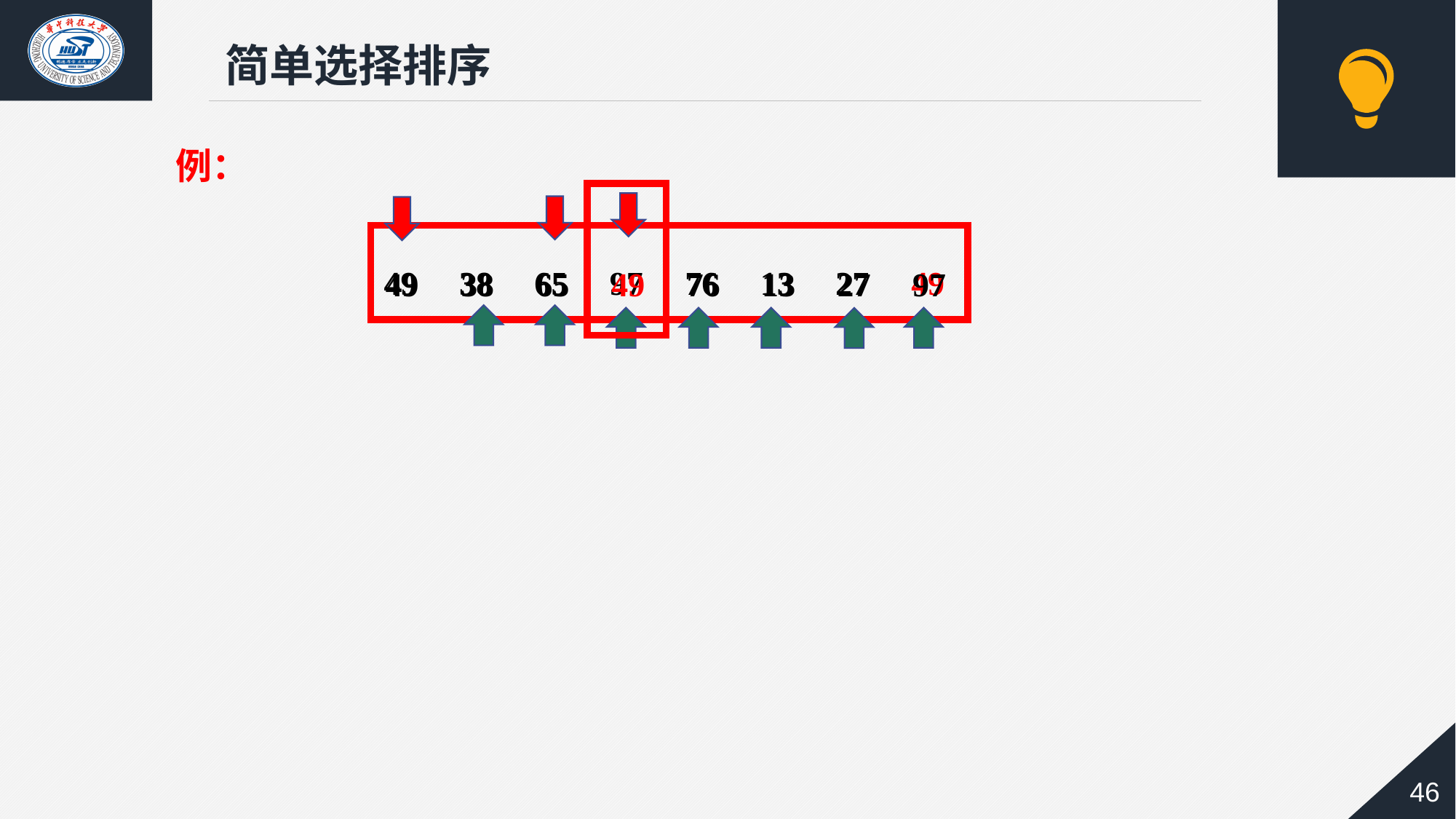

简单选择排序

例：

49     38     65     97     76     13     27     49
49     38     65     49     76     13     27     97